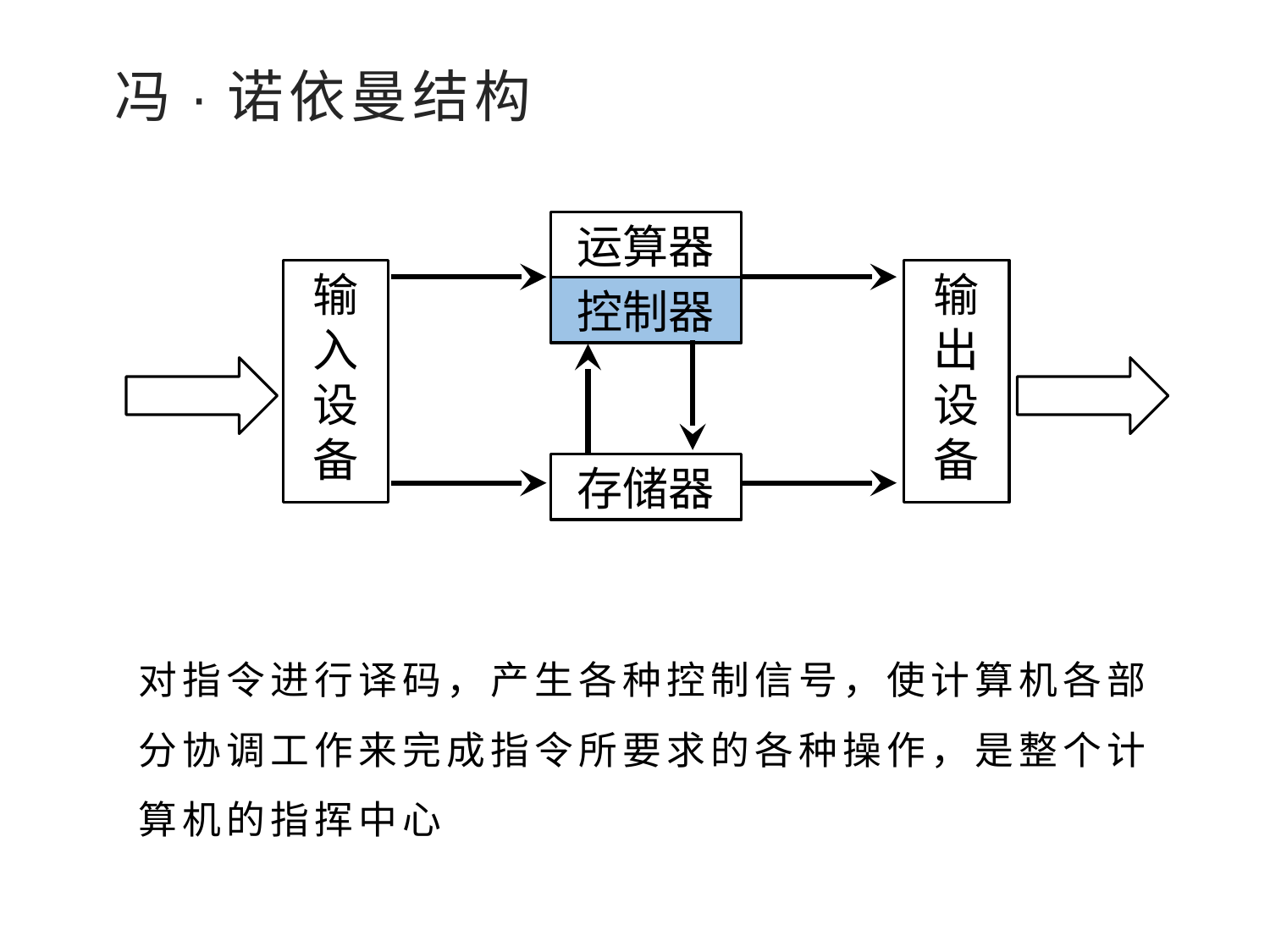

冯·诺依曼结构
运算器
控制器
输入设备
输出设备

存储器
对指令进行译码，产生各种控制信号，使计算机各部分协调工作来完成指令所要求的各种操作，是整个计算机的指挥中心